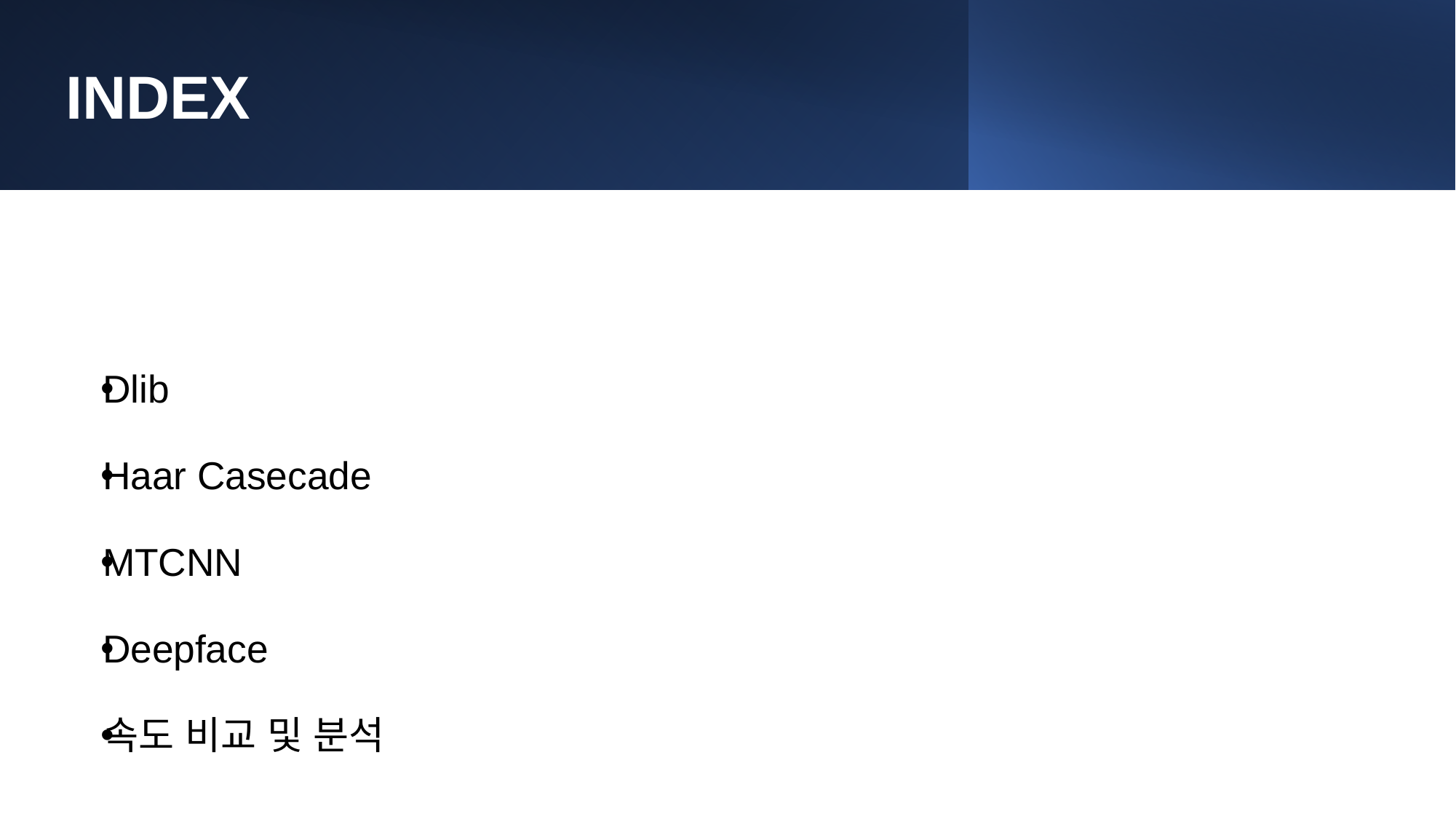

INDEX

Dlib

Haar Casecade

MTCNN

Deepface

속도 비교 및 분석